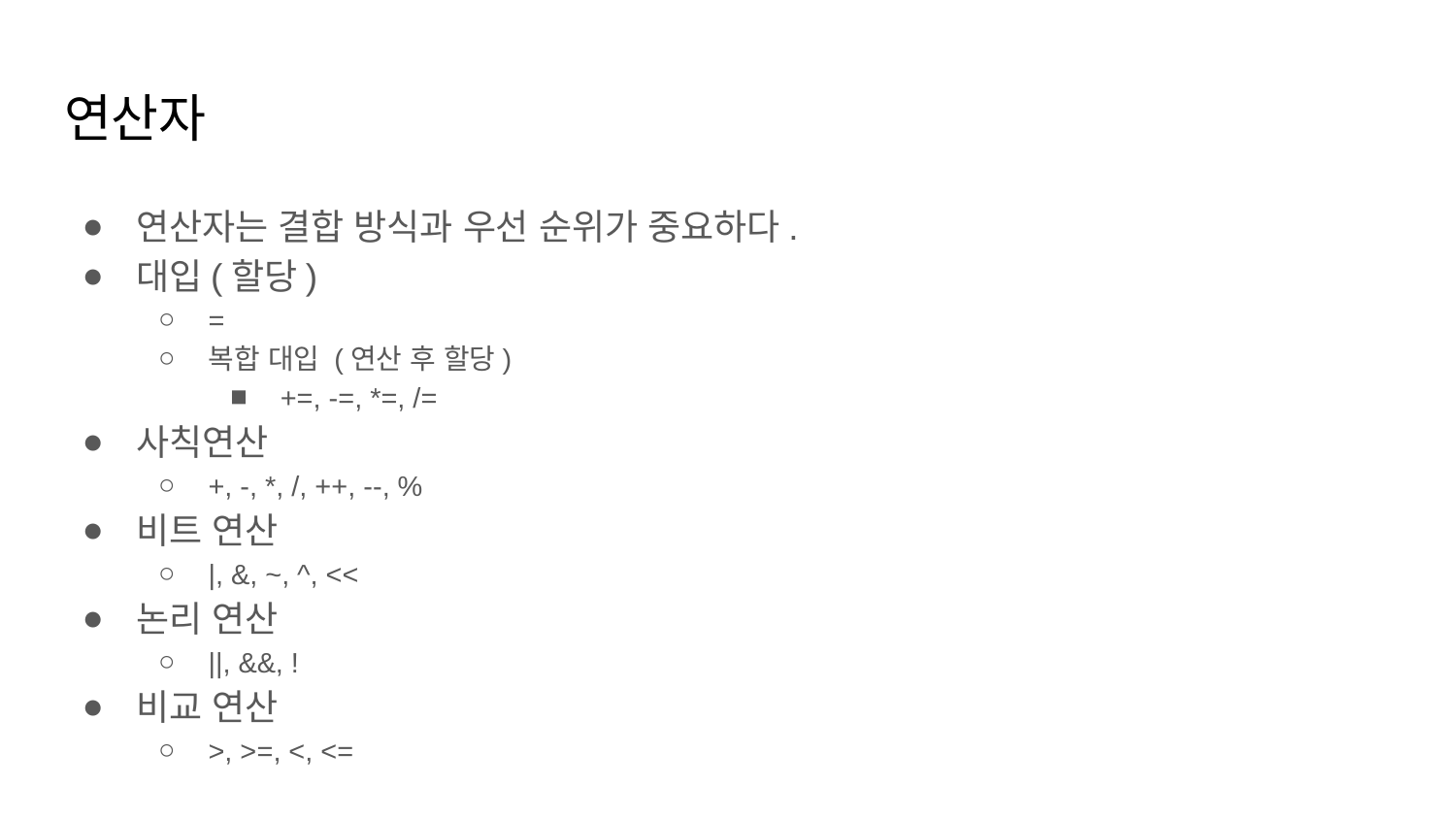

# 연산자
연산자는 결합 방식과 우선 순위가 중요하다.
대입(할당)
=
복합 대입 (연산 후 할당)
+=, -=, *=, /=
사칙연산
+, -, *, /, ++, --, %
비트 연산
|, &, ~, ^, <<
논리 연산
||, &&, !
비교 연산
>, >=, <, <=